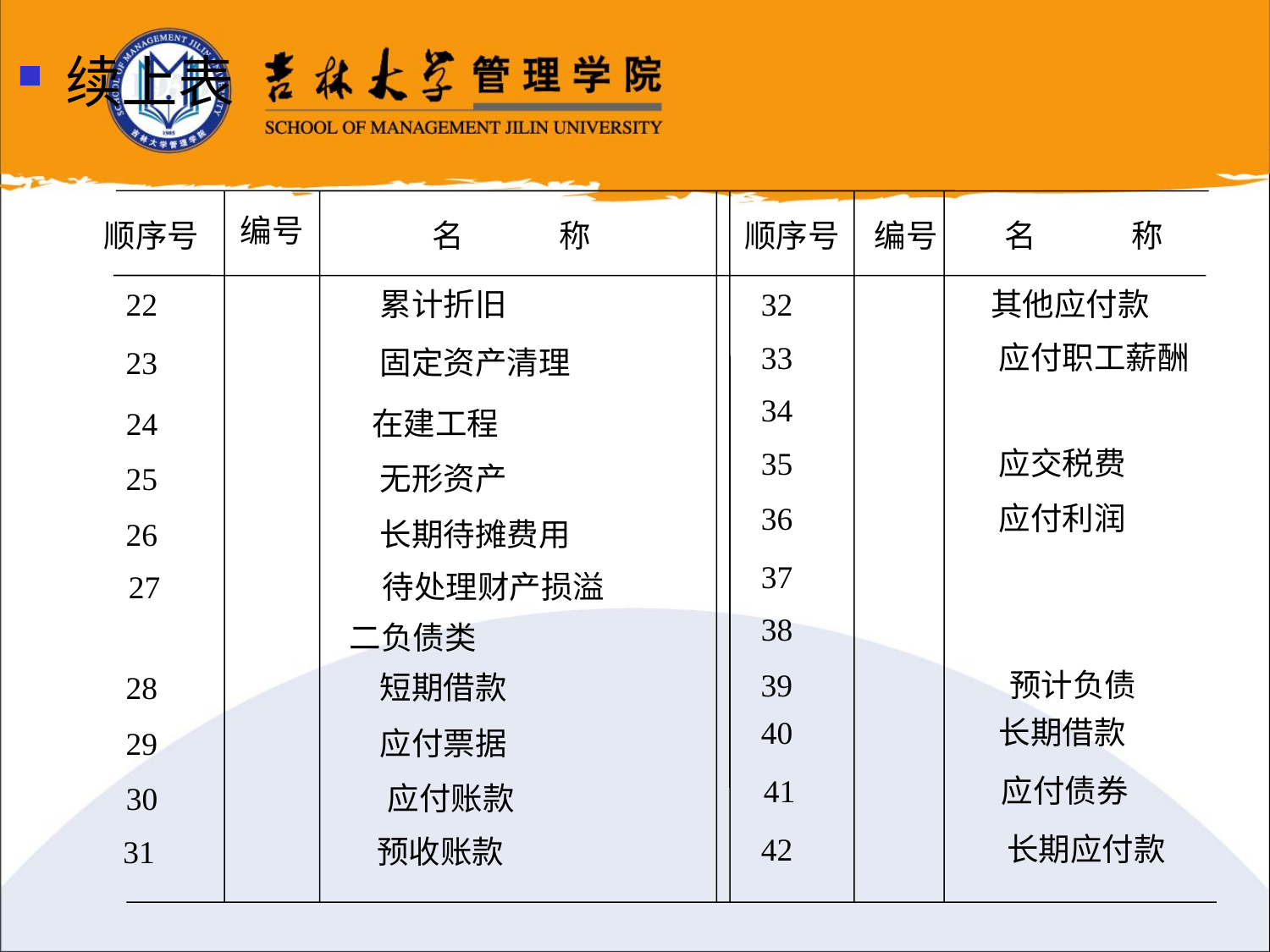

续上表

编号
顺序号
名	称
顺序号
编号
名	称

22            	累计折旧
   32           	其他应付款

  33          	应付职工薪酬
23             	固定资产清理
  34
 24             	在建工程
  35           	应交税费
25              	无形资产
  36             	应付利润
26             	长期待摊费用
  37
27              	待处理财产损溢

  38
                              二负债类

28              	短期借款
  40             	长期借款
29             	应付票据
  41            	应付债券

  30              	  应付账款
 42             	长期应付款
31              	预收账款

39                          预计负债
42